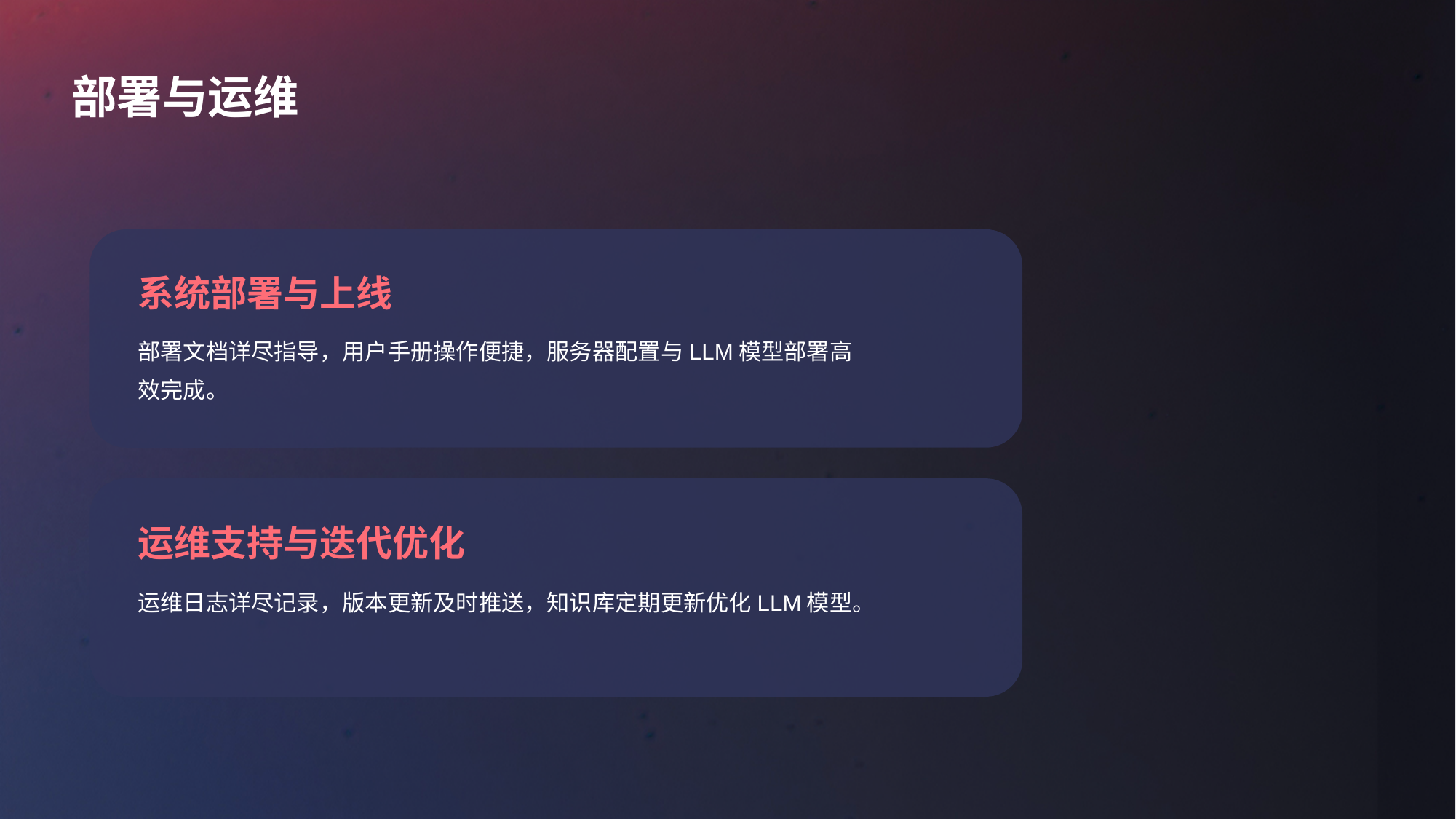

部署与运维

系统部署与上线
部署文档详尽指导，用户手册操作便捷，服务器配置与LLM模型部署高效完成。

运维支持与迭代优化
运维日志详尽记录，版本更新及时推送，知识库定期更新优化LLM模型。